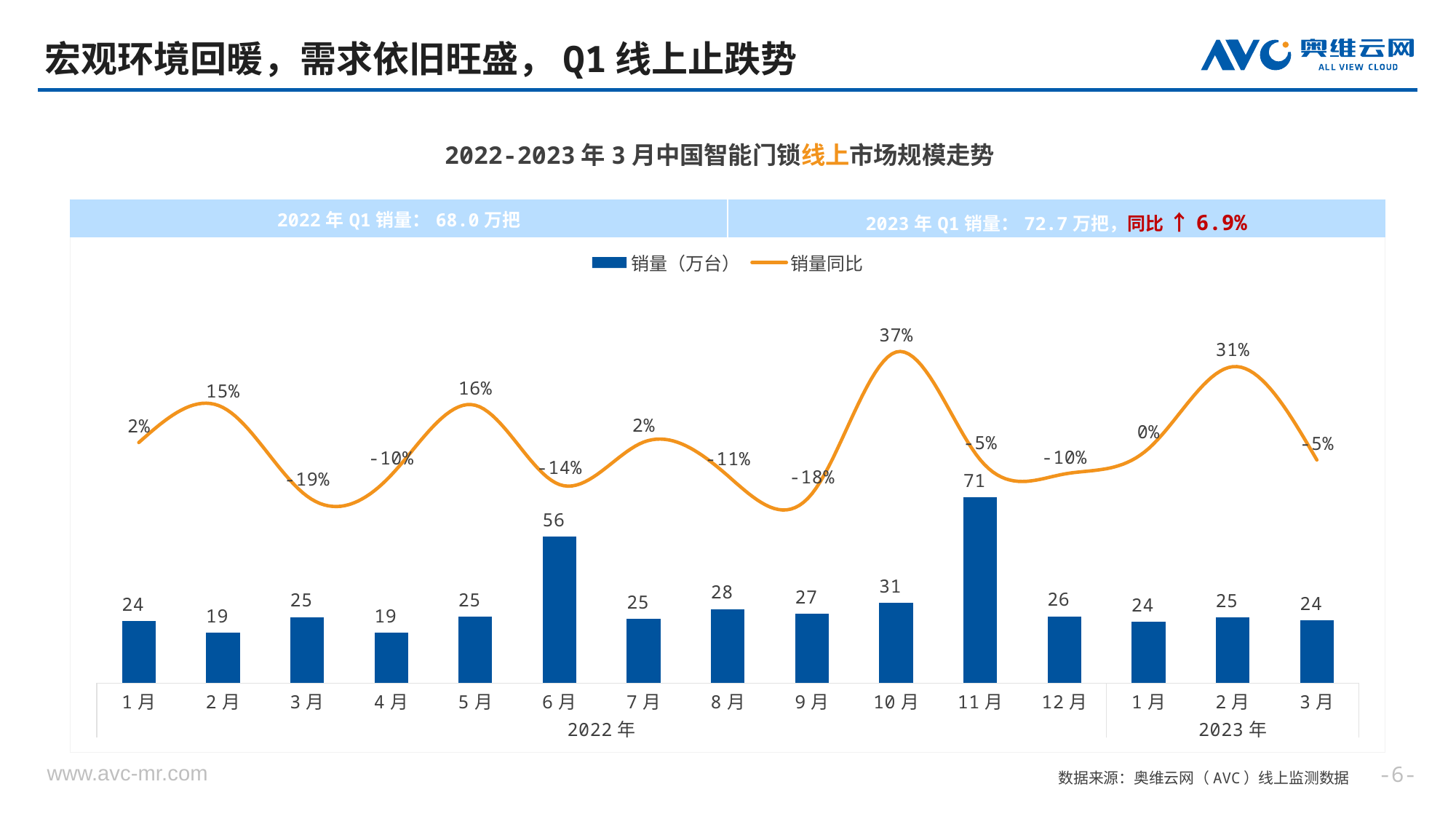

# 宏观环境回暖，需求依旧旺盛，Q1线上止跌势
2022-2023年3月中国智能门锁线上市场规模走势
| 2022年Q1销量：68.0万把 | 2023年Q1销量：72.7万把，同比 ↑6.9% |
| --- | --- |

### Chart

| Category | 销量（万台） | 销量同比 |
|---|---|---|
| 1月 | 23.6129 | 0.0198282787274659 |
| 2月 | 19.1801 | 0.153808208959713 |
| 3月 | 25.2517 | -0.185507854078638 |
| 4月 | 19.3419 | -0.104595556748899 |
| 5月 | 25.493 | 0.162169431565895 |
| 6月 | 56.0535 | -0.141105751550663 |
| 7月 | 24.5463 | 0.0215834224665698 |
| 8月 | 28.3204 | -0.107251274324064 |
| 9月 | 26.555 | -0.175917104491415 |
| 10月 | 30.672 | 0.365676426586878 |
| 11月 | 70.9642 | -0.0463518667336796 |
| 12月 | 25.5288 | -0.100493641850681 |
| 1月 | 23.5341 | -0.00333715892584143 |
| 2月 | 25.1212 | 0.309753338095213 |
| 3月 | 24.0667 | -0.0469275335917977 |
-6-
数据来源：奥维云网（AVC）线上监测数据